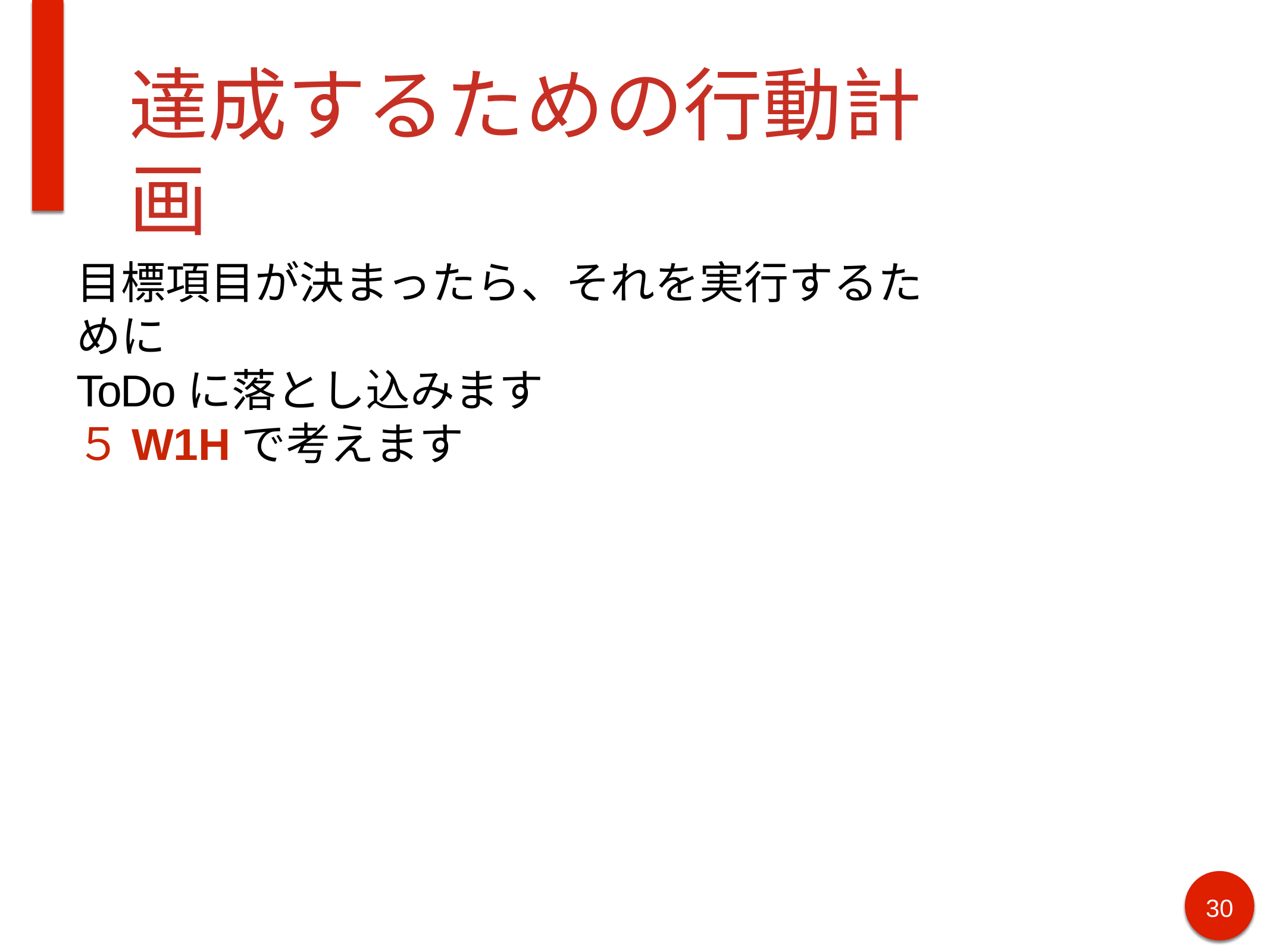

# 達成するための行動計画
目標項目が決まったら、それを実行するために
ToDoに落とし込みます
５W1Hで考えます
30